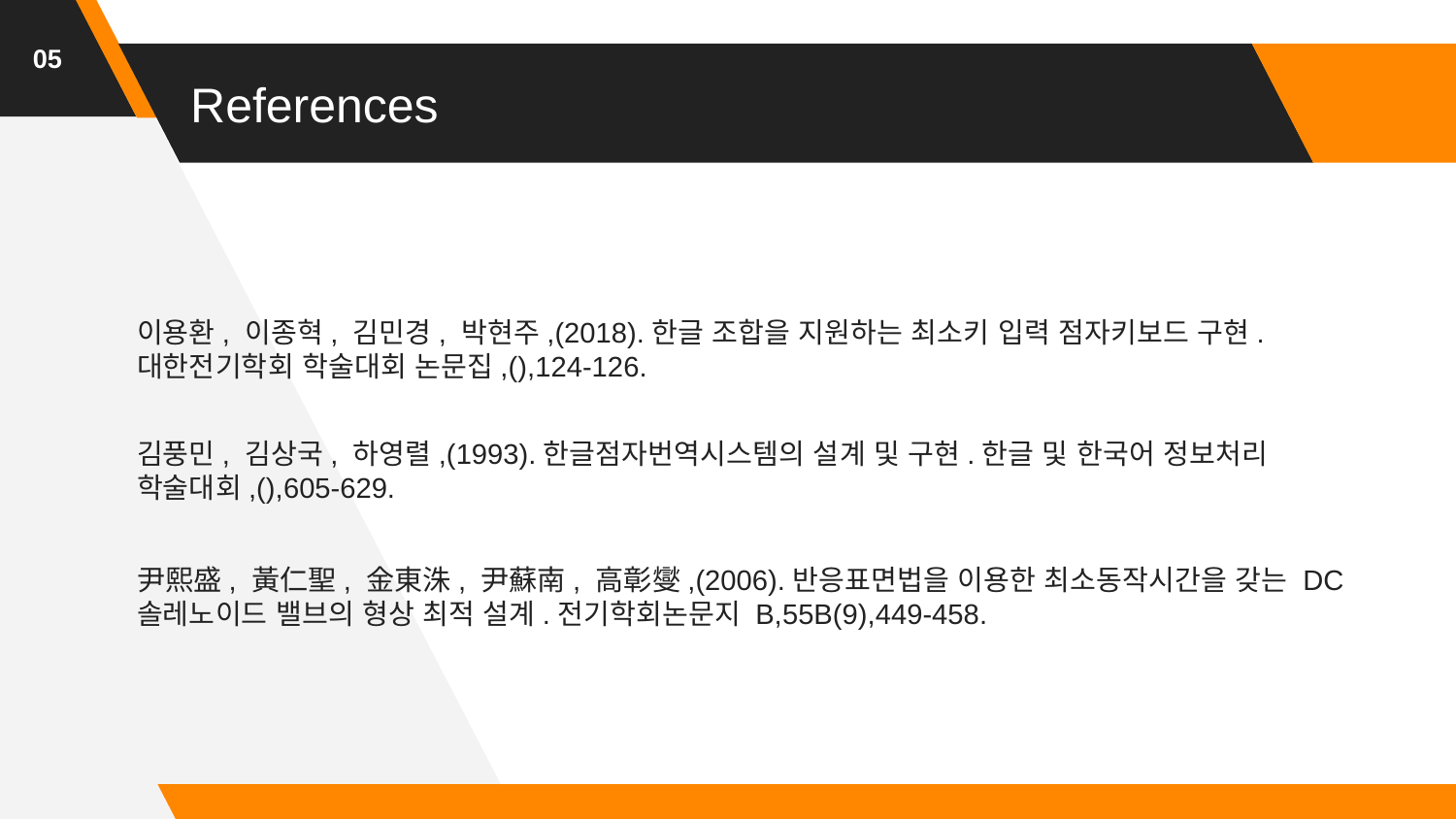

05
# References
이용환, 이종혁, 김민경, 박현주,(2018).한글 조합을 지원하는 최소키 입력 점자키보드 구현.대한전기학회 학술대회 논문집,(),124-126.

김풍민, 김상국, 하영렬,(1993).한글점자번역시스템의 설계 및 구현.한글 및 한국어 정보처리 학술대회,(),605-629.

尹熙盛, 黃仁聖, 金東洙, 尹蘇南, 高彰燮,(2006).반응표면법을 이용한 최소동작시간을 갖는 DC 솔레노이드 밸브의 형상 최적 설계.전기학회논문지 B,55B(9),449-458.